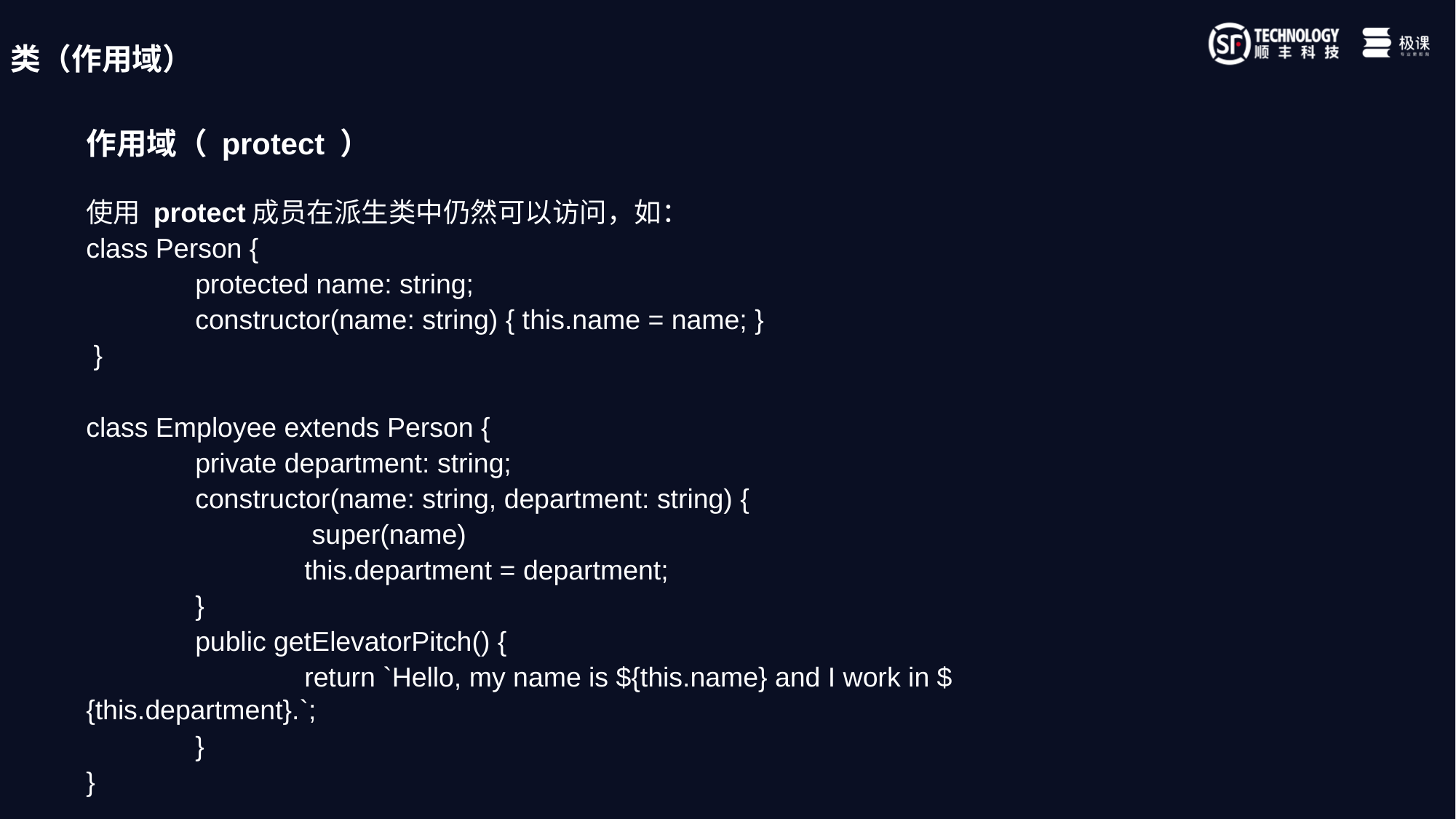

类（作用域）
作用域（ protect ）
使用 protect成员在派生类中仍然可以访问，如：
class Person {
	protected name: string;
	constructor(name: string) { this.name = name; }
 }

class Employee extends Person {
	private department: string;
 	constructor(name: string, department: string) {
		 super(name)
		this.department = department;
	}
	public getElevatorPitch() {
		return `Hello, my name is ${this.name} and I work in ${this.department}.`;
	}
}